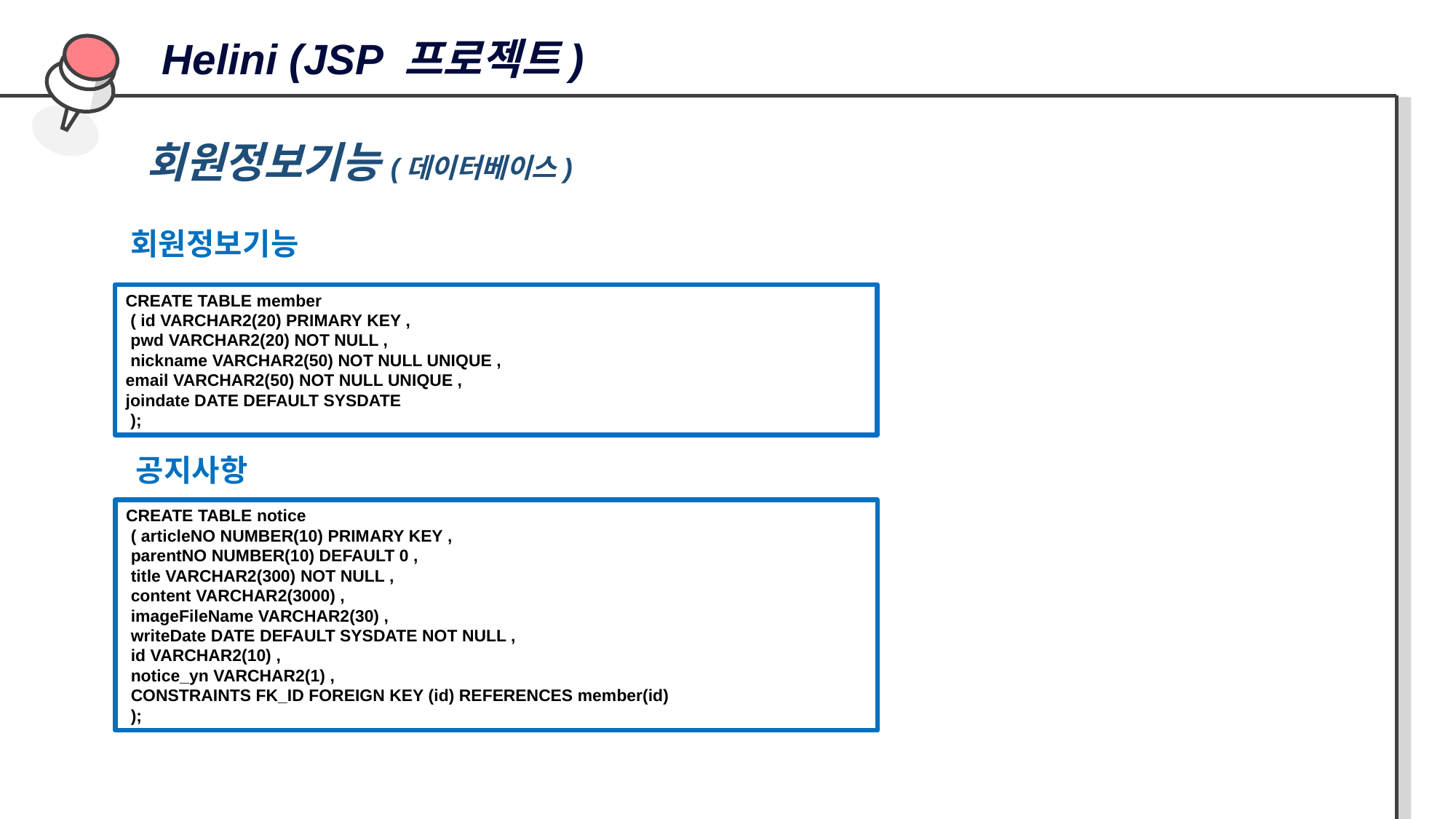

Helini (JSP 프로젝트)

회원정보기능(데이터베이스)
회원정보기능
CREATE TABLE member
 ( id VARCHAR2(20) PRIMARY KEY ,
 pwd VARCHAR2(20) NOT NULL ,
 nickname VARCHAR2(50) NOT NULL UNIQUE ,
email VARCHAR2(50) NOT NULL UNIQUE ,
joindate DATE DEFAULT SYSDATE
 );
공지사항
CREATE TABLE notice
 ( articleNO NUMBER(10) PRIMARY KEY ,
 parentNO NUMBER(10) DEFAULT 0 ,
 title VARCHAR2(300) NOT NULL ,
 content VARCHAR2(3000) ,
 imageFileName VARCHAR2(30) ,
 writeDate DATE DEFAULT SYSDATE NOT NULL ,
 id VARCHAR2(10) ,
 notice_yn VARCHAR2(1) ,
 CONSTRAINTS FK_ID FOREIGN KEY (id) REFERENCES member(id)
 );